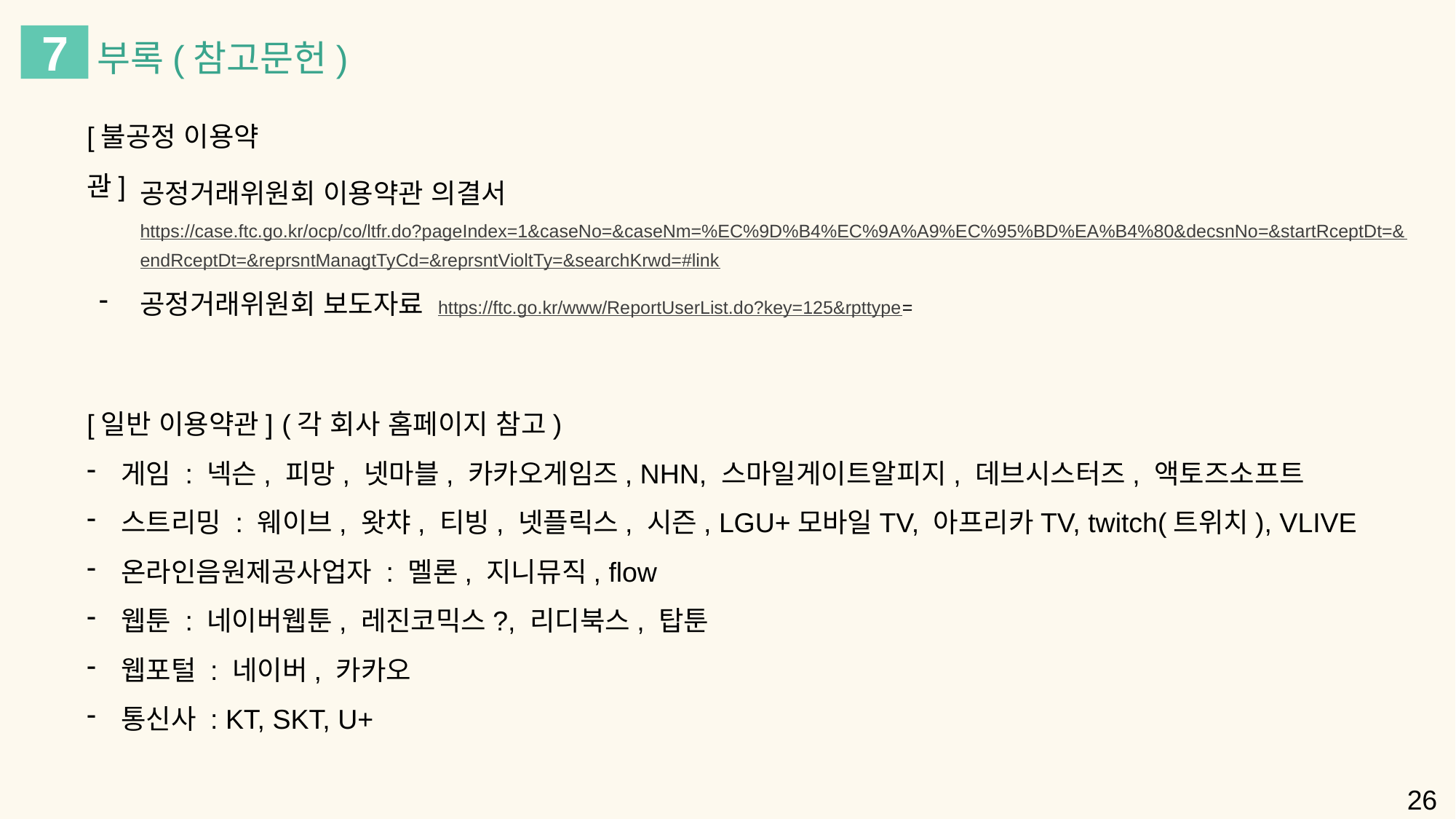

7

부록(참고문헌)
[불공정 이용약관]
공정거래위원회 이용약관 의결서https://case.ftc.go.kr/ocp/co/ltfr.do?pageIndex=1&caseNo=&caseNm=%EC%9D%B4%EC%9A%A9%EC%95%BD%EA%B4%80&decsnNo=&startRceptDt=&endRceptDt=&reprsntManagtTyCd=&reprsntVioltTy=&searchKrwd=#link
공정거래위원회 보도자료 https://ftc.go.kr/www/ReportUserList.do?key=125&rpttype=

[일반 이용약관] (각 회사 홈페이지 참고)
게임 : 넥슨, 피망, 넷마블, 카카오게임즈, NHN, 스마일게이트알피지, 데브시스터즈, 액토즈소프트
스트리밍 : 웨이브, 왓챠, 티빙, 넷플릭스, 시즌, LGU+모바일TV, 아프리카TV, twitch(트위치), VLIVE
온라인음원제공사업자 : 멜론, 지니뮤직, flow
웹툰 : 네이버웹툰, 레진코믹스?, 리디북스, 탑툰
웹포털 : 네이버, 카카오
통신사 : KT, SKT, U+

26